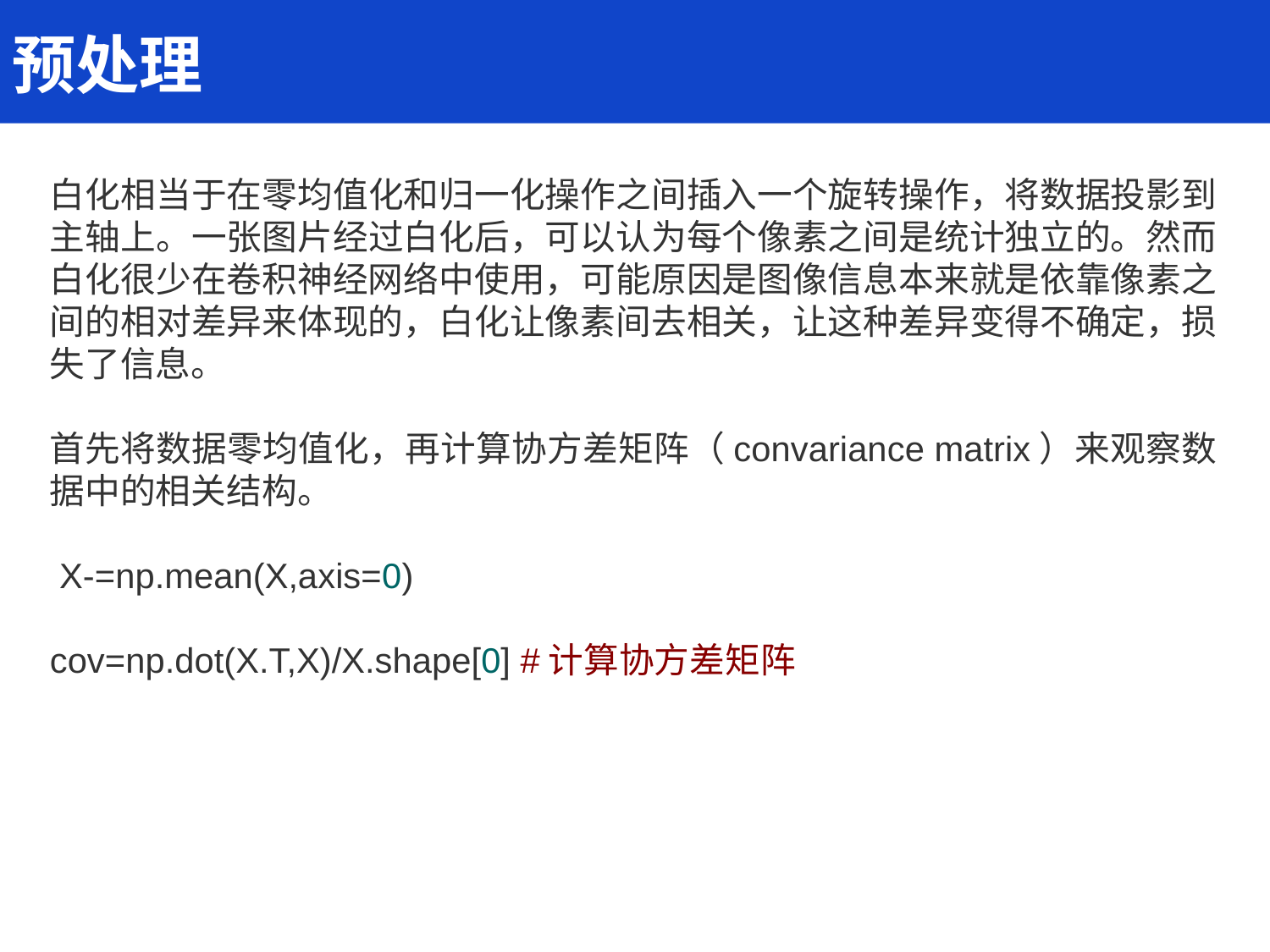

预处理
白化相当于在零均值化和归一化操作之间插入一个旋转操作，将数据投影到主轴上。一张图片经过白化后，可以认为每个像素之间是统计独立的。然而白化很少在卷积神经网络中使用，可能原因是图像信息本来就是依靠像素之间的相对差异来体现的，白化让像素间去相关，让这种差异变得不确定，损失了信息。

首先将数据零均值化，再计算协方差矩阵（convariance matrix）来观察数据中的相关结构。

 X-=np.mean(X,axis=0)

cov=np.dot(X.T,X)/X.shape[0] #计算协方差矩阵